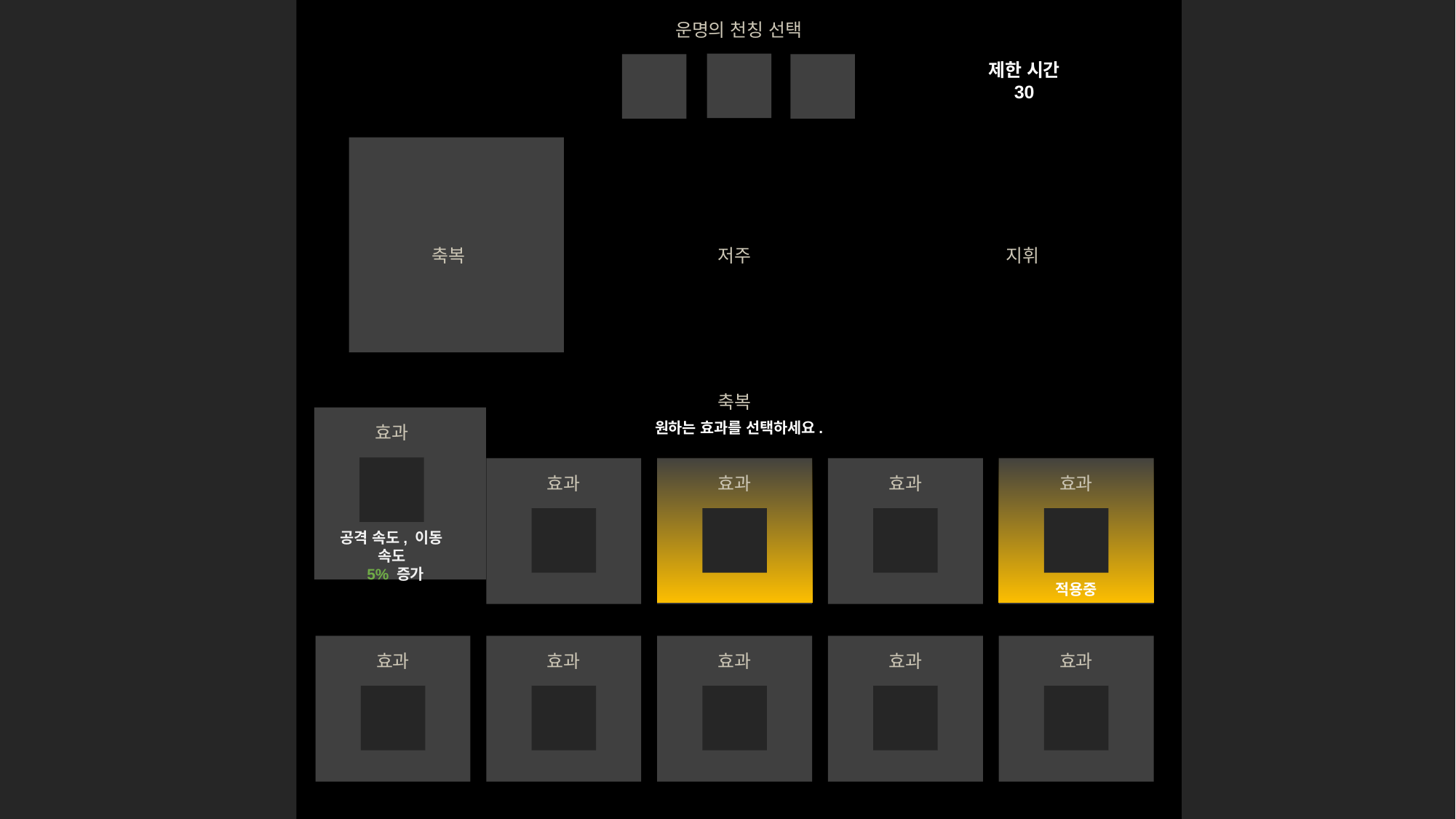

운명의 천칭 선택
제한 시간
30

축복
저주
지휘
축복

원하는 효과를 선택하세요.
효과

효과
효과
효과
효과

공격 속도, 이동 속도
 5% 증가
적용중

효과
효과
효과
효과
효과